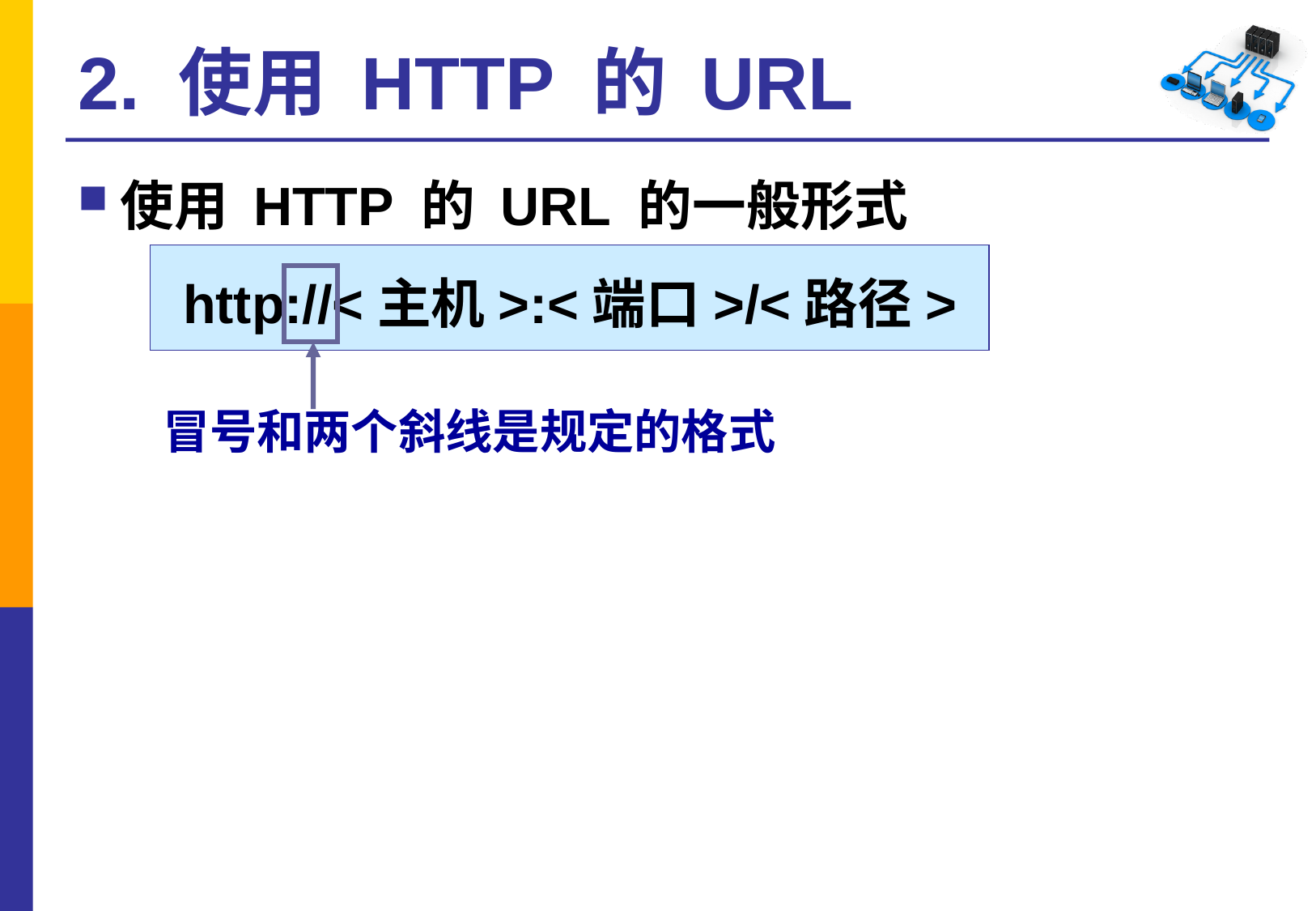

# 2. 使用 HTTP 的 URL
使用 HTTP 的 URL 的一般形式
       http://<主机>:<端口>/<路径>

冒号和两个斜线是规定的格式